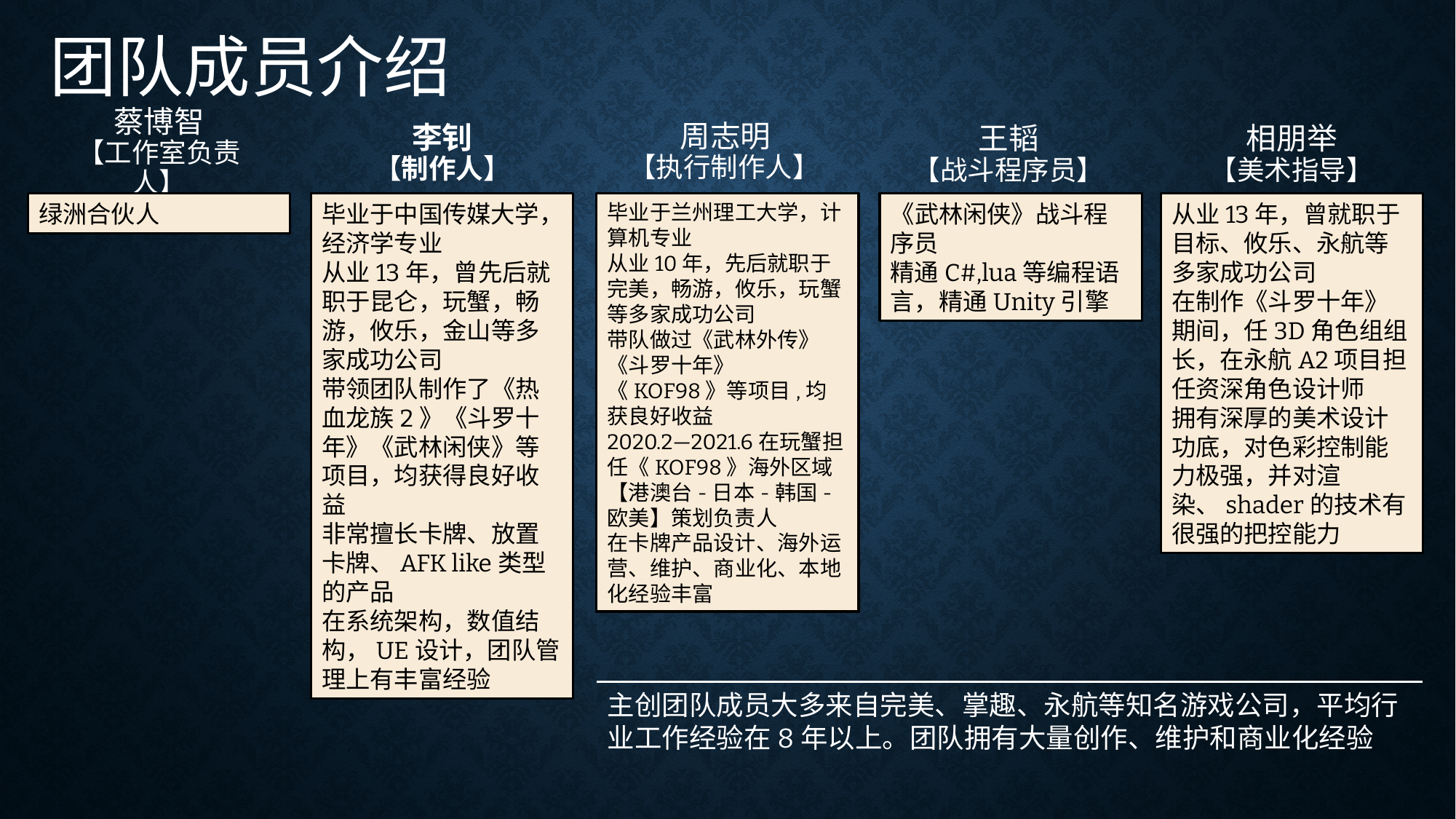

团队成员介绍
蔡博智
【工作室负责人】
周志明
【执行制作人】
# 李钊 【制作人】
王韬
【战斗程序员】
相朋举
【美术指导】
绿洲合伙人
毕业于中国传媒大学，经济学专业
从业13年，曾先后就职于昆仑，玩蟹，畅游，攸乐，金山等多家成功公司
带领团队制作了《热血龙族2》《斗罗十年》《武林闲侠》等项目，均获得良好收益
非常擅长卡牌、放置卡牌、AFK like类型的产品
在系统架构，数值结构，UE设计，团队管理上有丰富经验
毕业于兰州理工大学，计算机专业
从业10年，先后就职于完美，畅游，攸乐，玩蟹等多家成功公司
带队做过《武林外传》《斗罗十年》《KOF98》等项目,均获良好收益
2020.2—2021.6在玩蟹担任《KOF98》海外区域【港澳台-日本-韩国-欧美】策划负责人
在卡牌产品设计、海外运营、维护、商业化、本地化经验丰富
《武林闲侠》战斗程序员
精通C#,lua等编程语言，精通Unity引擎
从业13年，曾就职于目标、攸乐、永航等多家成功公司
在制作《斗罗十年》期间，任3D角色组组长，在永航A2项目担任资深角色设计师
拥有深厚的美术设计功底，对色彩控制能力极强，并对渲染、shader的技术有很强的把控能力
主创团队成员大多来自完美、掌趣、永航等知名游戏公司，平均行业工作经验在8年以上。团队拥有大量创作、维护和商业化经验